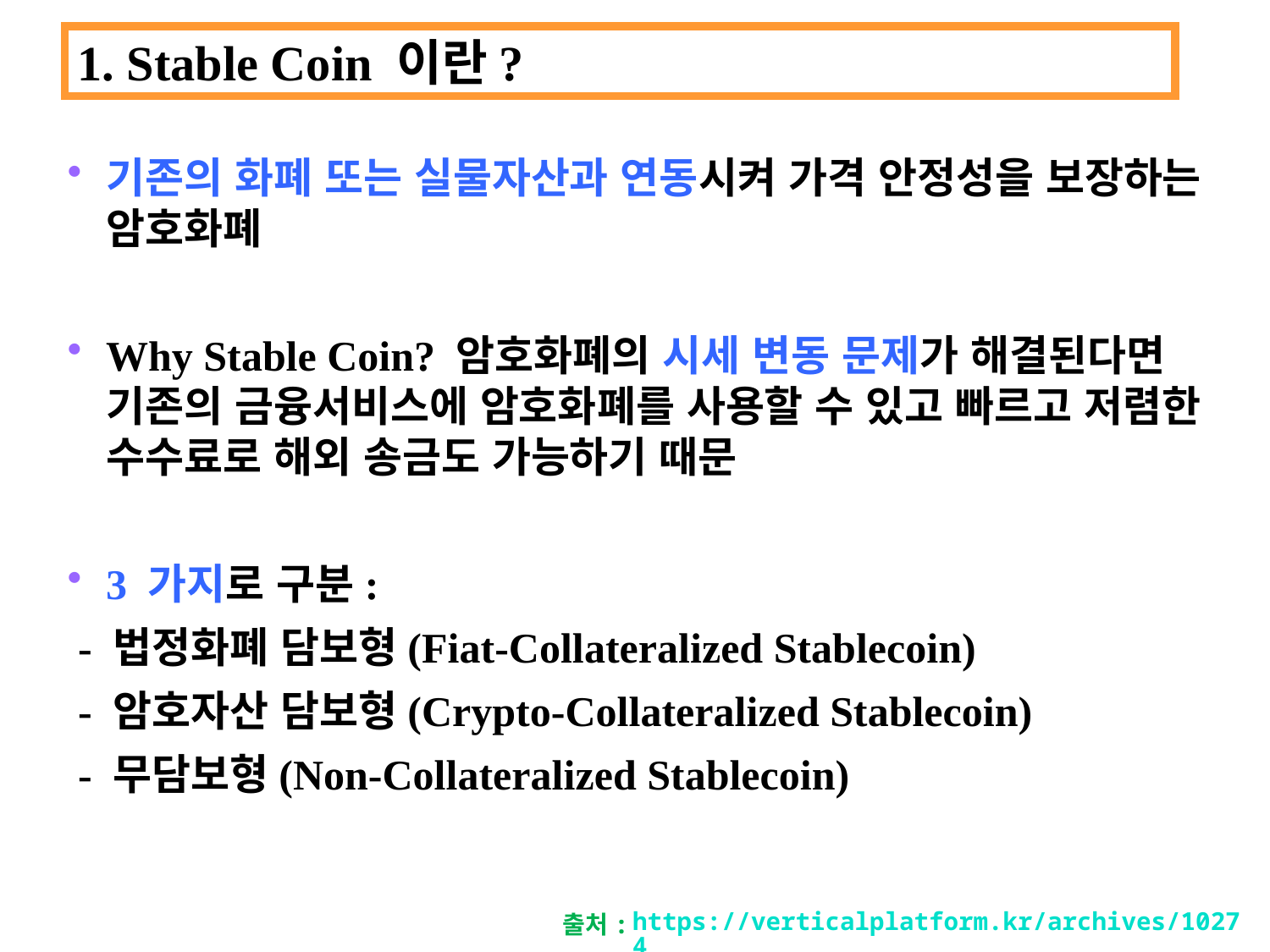

1. Stable Coin 이란?
기존의 화폐 또는 실물자산과 연동시켜 가격 안정성을 보장하는 암호화폐

Why Stable Coin? 암호화폐의 시세 변동 문제가 해결된다면 기존의 금융서비스에 암호화폐를 사용할 수 있고 빠르고 저렴한 수수료로 해외 송금도 가능하기 때문

3 가지로 구분:
 - 법정화폐 담보형(Fiat-Collateralized Stablecoin)
 - 암호자산 담보형(Crypto-Collateralized Stablecoin)
 - 무담보형(Non-Collateralized Stablecoin)
https://verticalplatform.kr/archives/10274
출처: